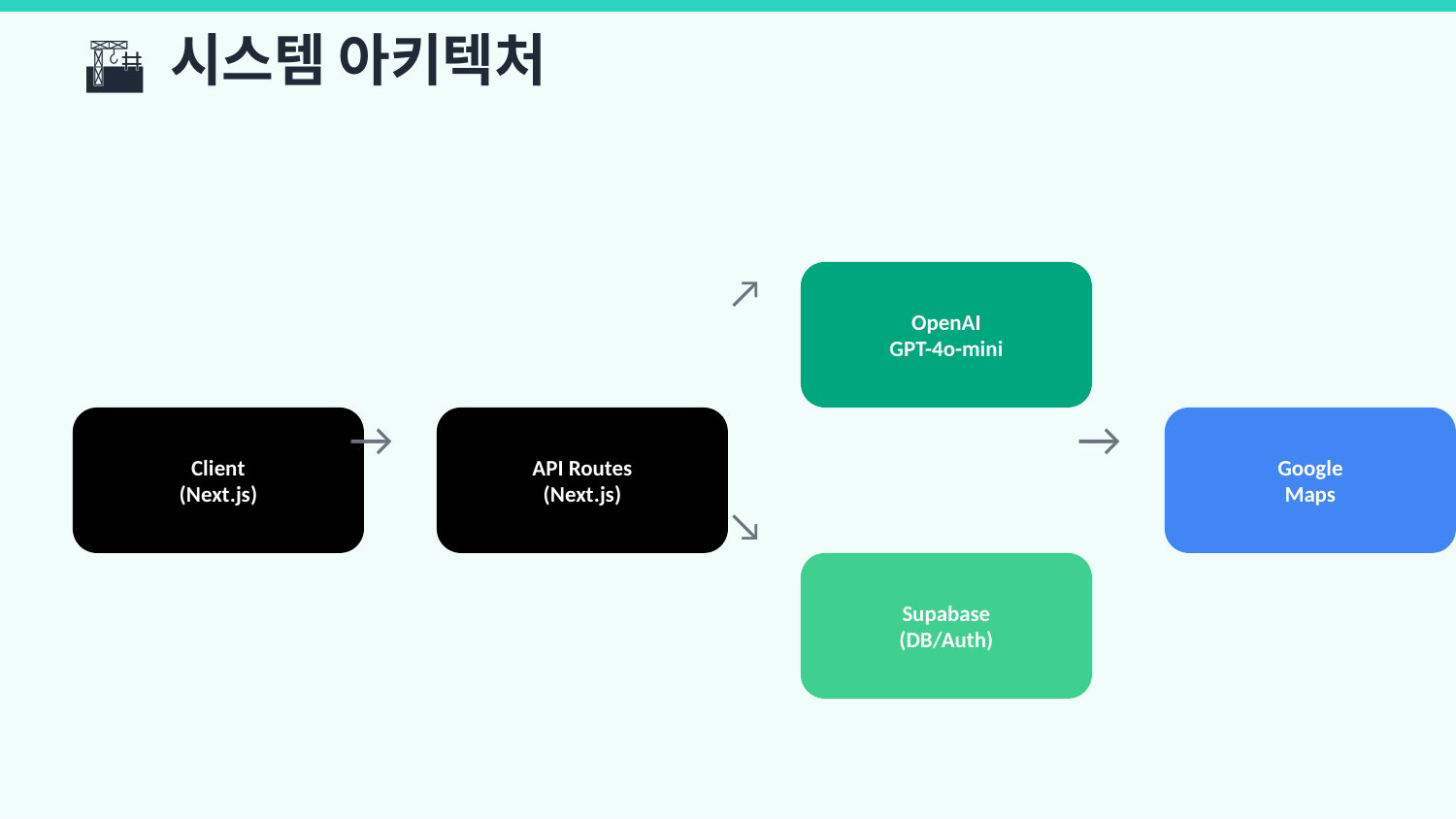

🏗️ 시스템 아키텍처

OpenAI
GPT-4o-mini
↗

Client
(Next.js)

API Routes
(Next.js)

Google
Maps
→
→
↘

Supabase
(DB/Auth)